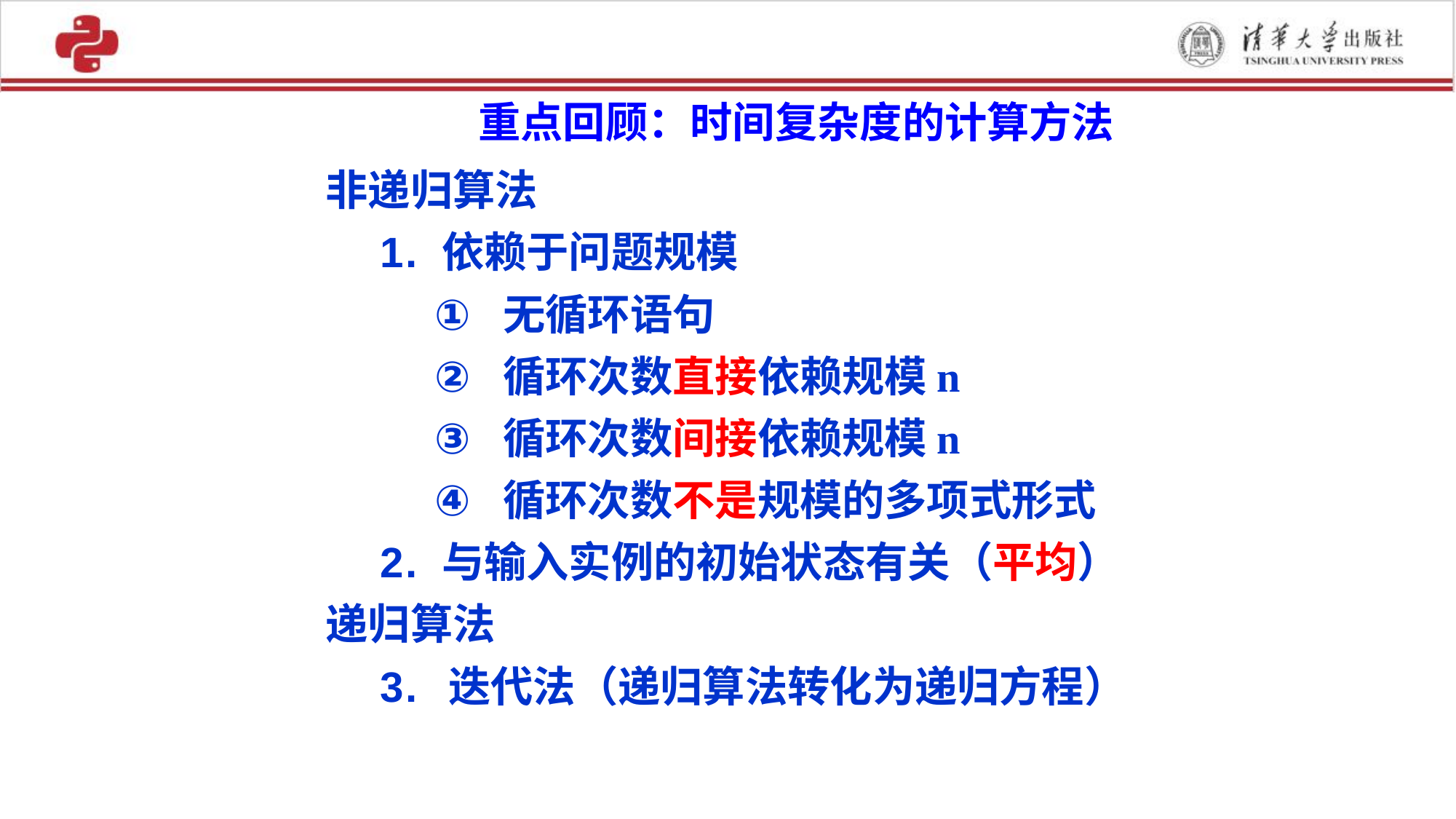

重点回顾：时间复杂度的计算方法
非递归算法
依赖于问题规模
无循环语句
循环次数直接依赖规模n
循环次数间接依赖规模n
循环次数不是规模的多项式形式
与输入实例的初始状态有关（平均）
递归算法
迭代法（递归算法转化为递归方程）